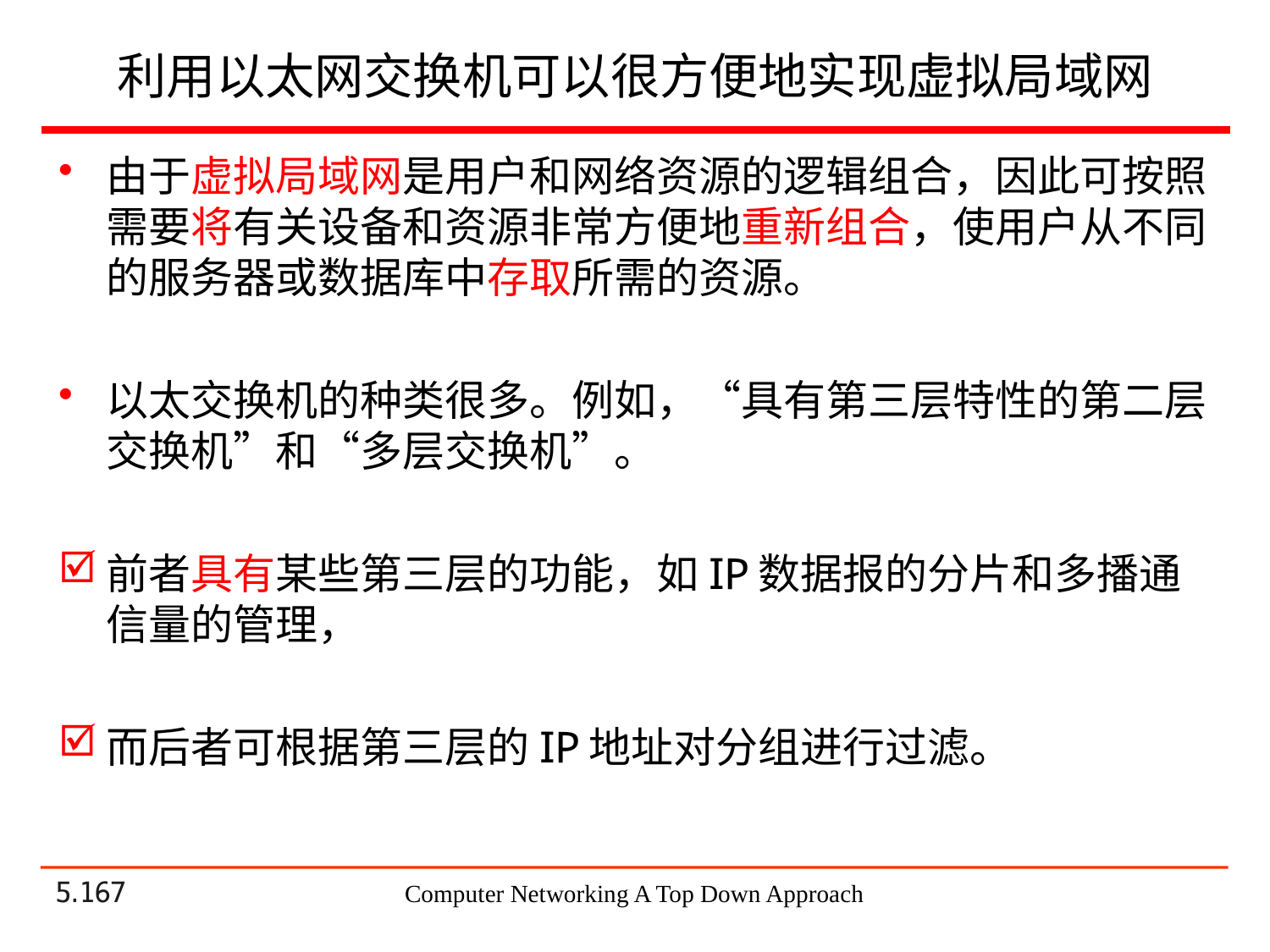

# 利用以太网交换机可以很方便地实现虚拟局域网
由于虚拟局域网是用户和网络资源的逻辑组合，因此可按照需要将有关设备和资源非常方便地重新组合，使用户从不同的服务器或数据库中存取所需的资源。

以太交换机的种类很多。例如，“具有第三层特性的第二层交换机”和“多层交换机”。

前者具有某些第三层的功能，如IP数据报的分片和多播通信量的管理，

而后者可根据第三层的IP地址对分组进行过滤。